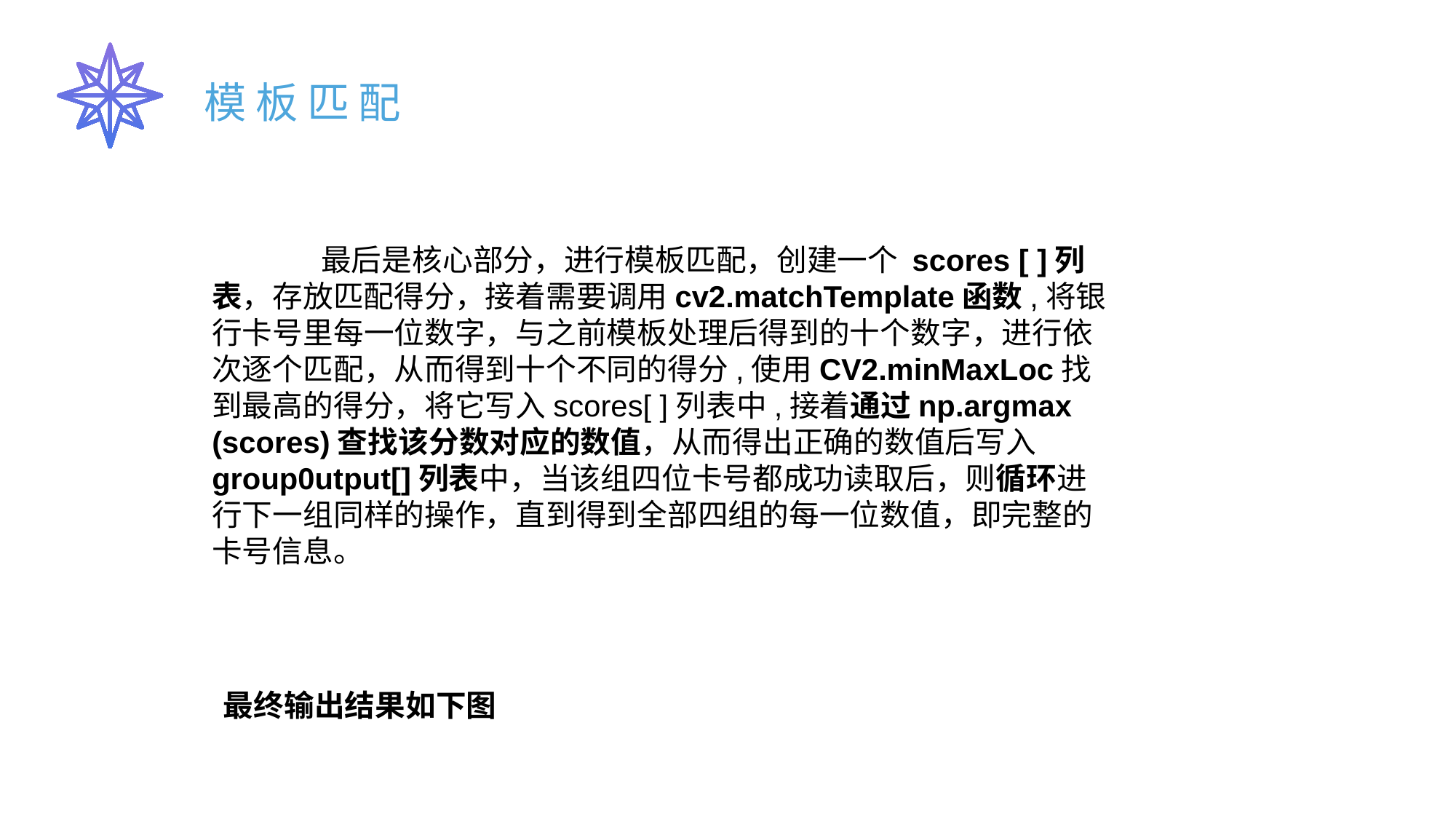

模板匹配
	最后是核心部分，进行模板匹配，创建一个 scores [ ]列表，存放匹配得分，接着需要调用cv2.matchTemplate函数,将银行卡号里每一位数字，与之前模板处理后得到的十个数字，进行依次逐个匹配，从而得到十个不同的得分,使用CV2.minMaxLoc找到最高的得分，将它写入scores[ ]列表中,接着通过np.argmax (scores)查找该分数对应的数值，从而得出正确的数值后写入group0utput[]列表中，当该组四位卡号都成功读取后，则循环进行下一组同样的操作，直到得到全部四组的每一位数值，即完整的卡号信息。
最终输出结果如下图